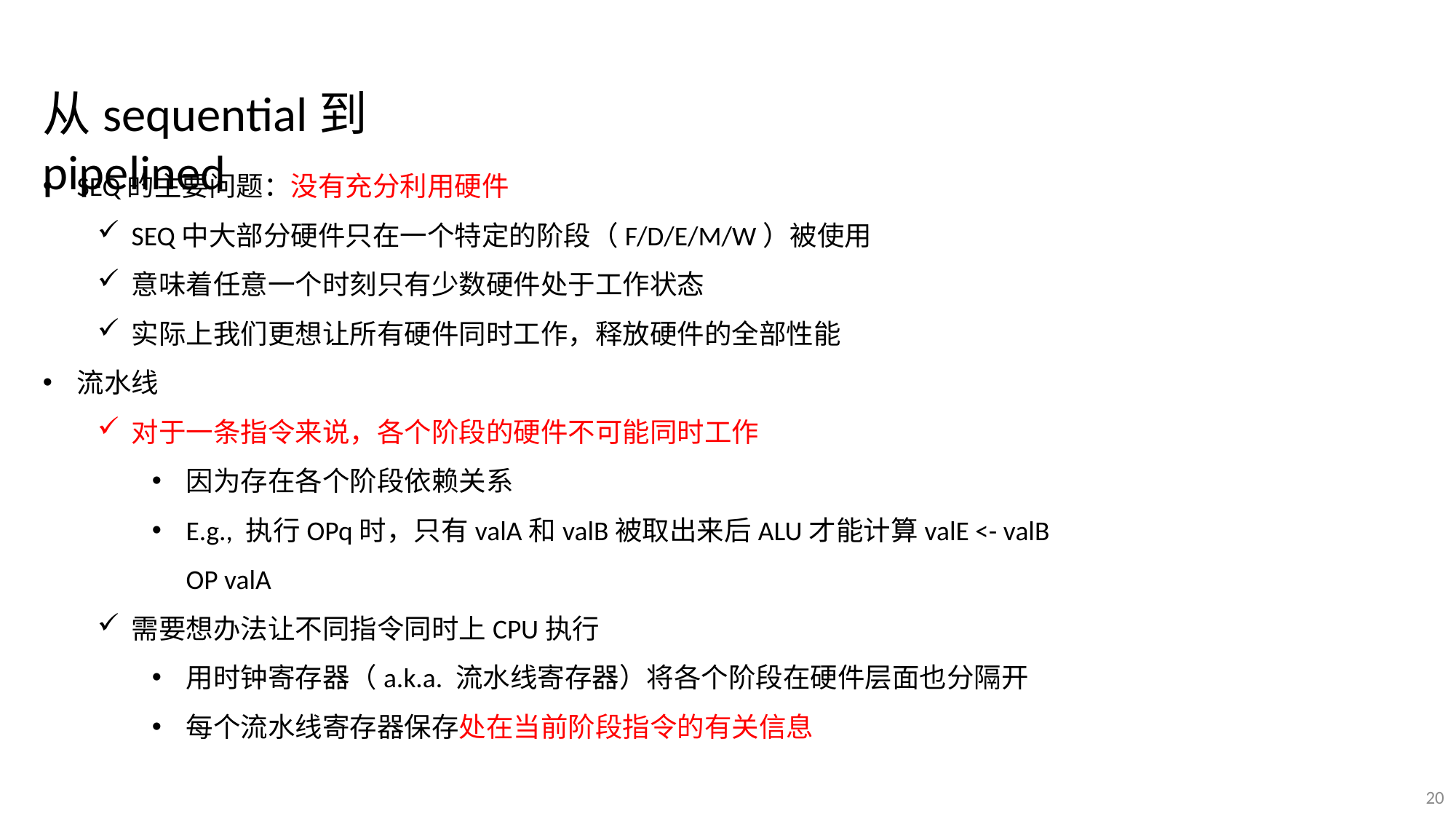

从sequential到pipelined
SEQ的主要问题：没有充分利用硬件
SEQ中大部分硬件只在一个特定的阶段（F/D/E/M/W）被使用
意味着任意一个时刻只有少数硬件处于工作状态
实际上我们更想让所有硬件同时工作，释放硬件的全部性能
流水线
对于一条指令来说，各个阶段的硬件不可能同时工作
因为存在各个阶段依赖关系
E.g., 执行OPq时，只有valA和valB被取出来后ALU才能计算valE <- valB OP valA
需要想办法让不同指令同时上CPU执行
用时钟寄存器（a.k.a. 流水线寄存器）将各个阶段在硬件层面也分隔开
每个流水线寄存器保存处在当前阶段指令的有关信息
20